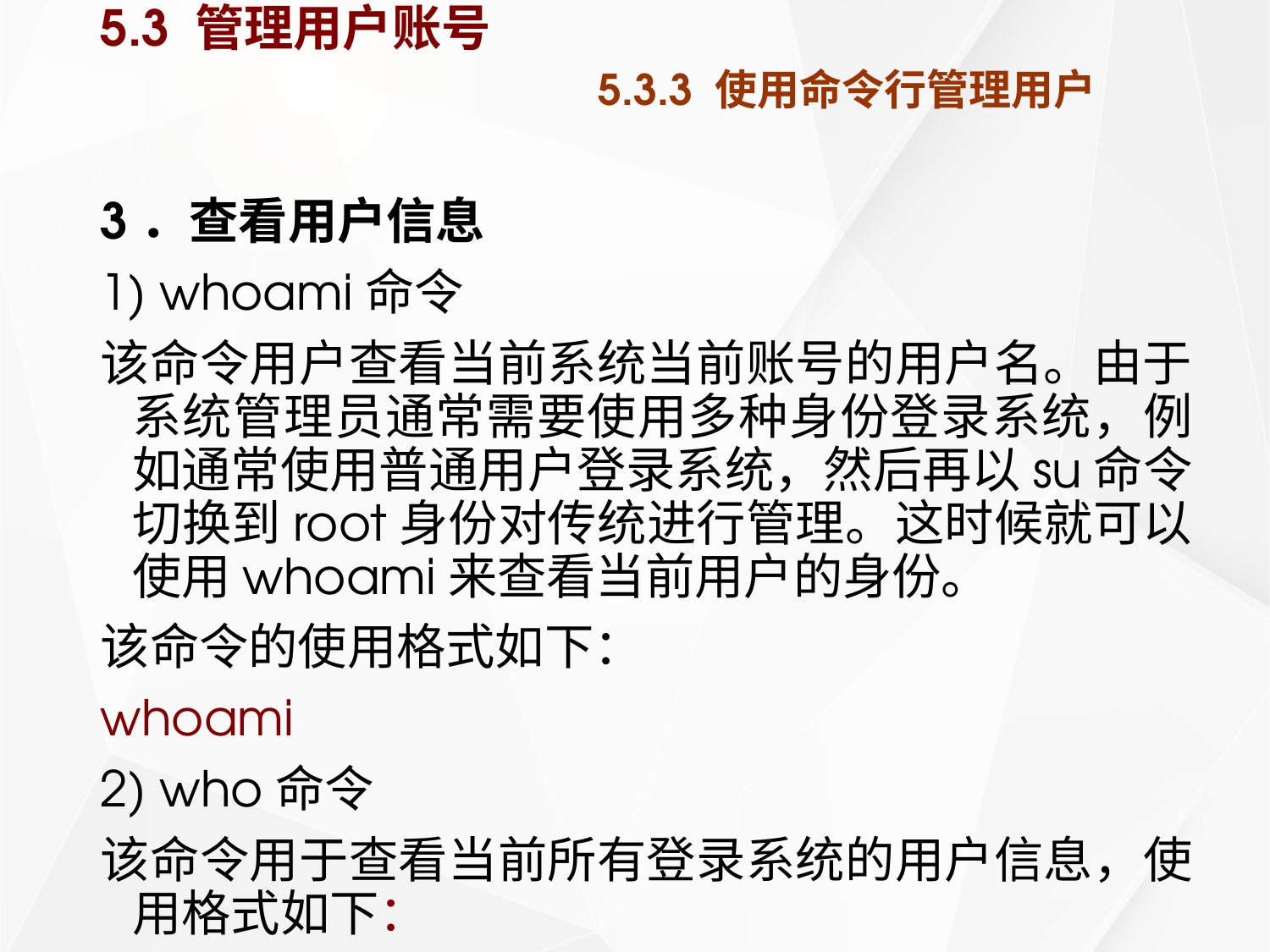

# 5.3 管理用户账号 5.3.3 使用命令行管理用户
3．查看用户信息
1) whoami命令
该命令用户查看当前系统当前账号的用户名。由于系统管理员通常需要使用多种身份登录系统，例如通常使用普通用户登录系统，然后再以su命令切换到root身份对传统进行管理。这时候就可以使用whoami来查看当前用户的身份。
该命令的使用格式如下：
whoami
2) who命令
该命令用于查看当前所有登录系统的用户信息，使用格式如下：
who  [选项]
常用的参数及含义如下表所示。